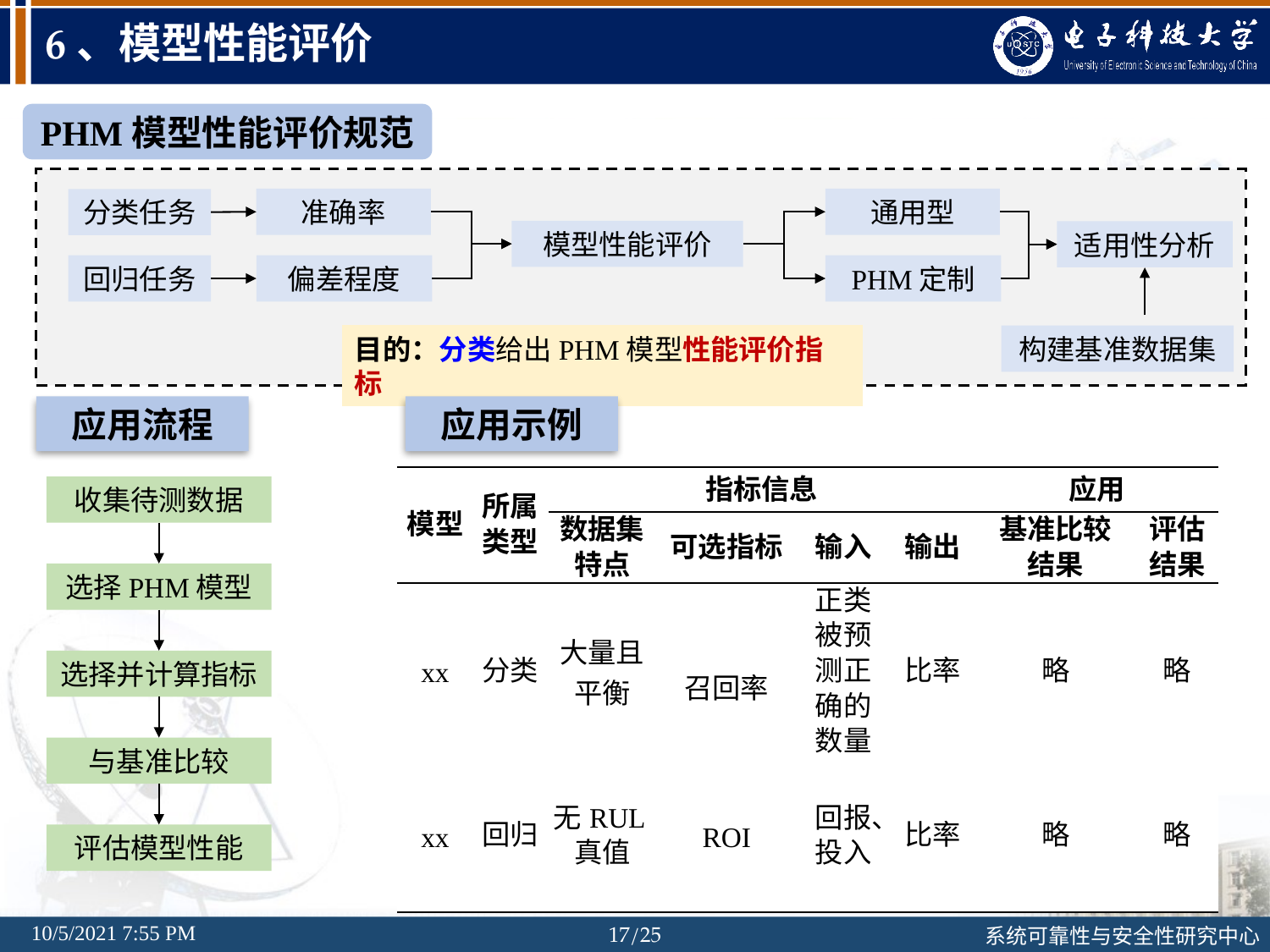

# 6、模型性能评价
PHM模型性能评价规范

准确率
通用型
分类任务
模型性能评价
适用性分析
回归任务
偏差程度
PHM定制
目的：分类给出PHM模型性能评价指标
构建基准数据集
应用流程
应用示例
| 模型 | 所属 类型 | 指标信息 |  |  |  | 应用 |  |
| --- | --- | --- | --- | --- | --- | --- | --- |
|  |  | 数据集 特点 | 可选指标 | 输入 | 输出 | 基准比较 结果 | 评估 结果 |
| xx | 分类 | 大量且平衡 | 召回率 | 正类被预测正确的数量 | 比率 | 略 | 略 |
| xx | 回归 | 无RUL真值 | ROI | 回报、投入 | 比率 | 略 | 略 |
收集待测数据
选择PHM模型
选择并计算指标
与基准比较
评估模型性能